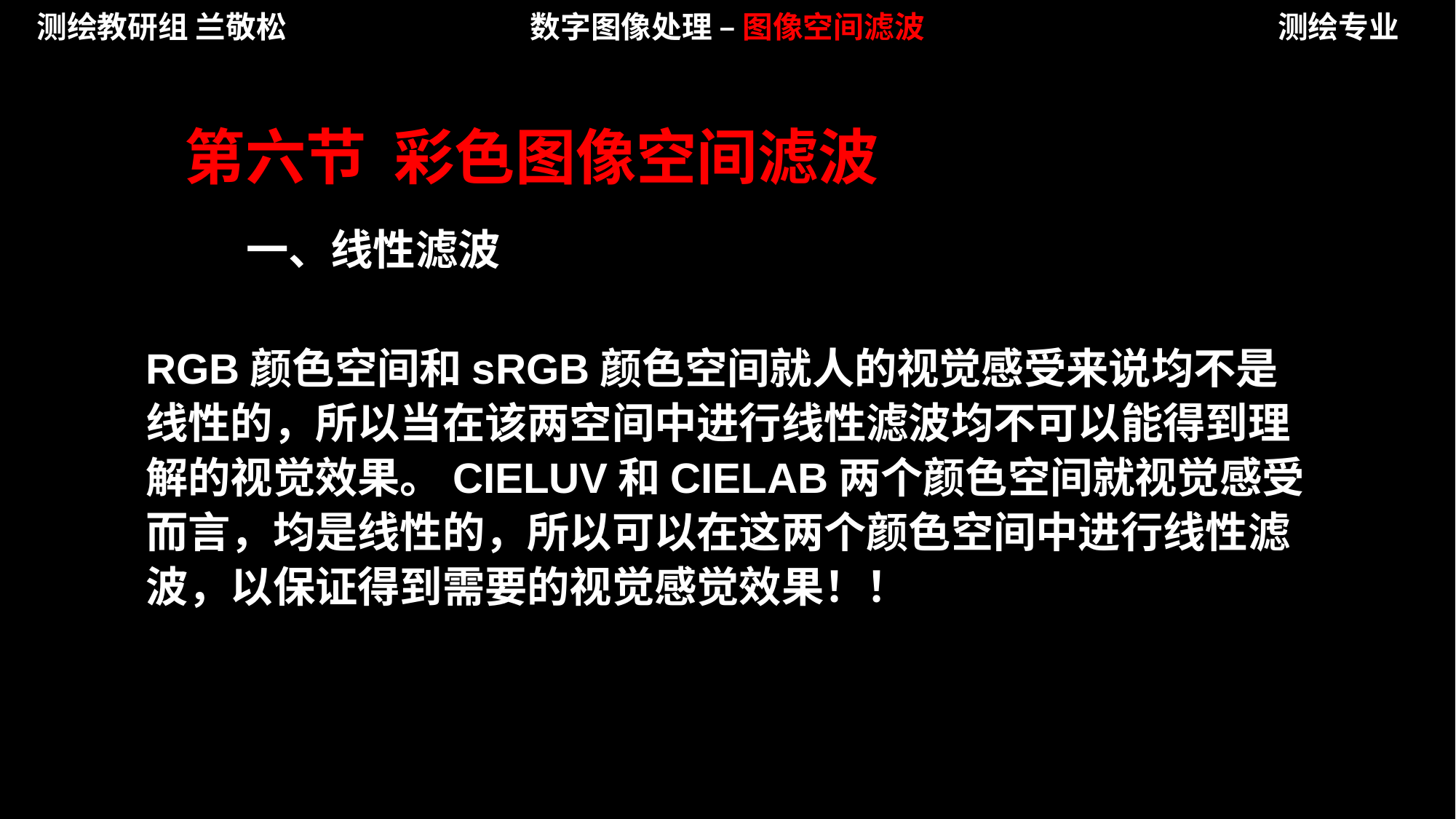

测绘教研组 兰敬松
数字图像处理 – 图像空间滤波
测绘专业
第六节  彩色图像空间滤波
一、线性滤波
RGB颜色空间和sRGB颜色空间就人的视觉感受来说均不是线性的，所以当在该两空间中进行线性滤波均不可以能得到理解的视觉效果。CIELUV和CIELAB两个颜色空间就视觉感受而言，均是线性的，所以可以在这两个颜色空间中进行线性滤波，以保证得到需要的视觉感觉效果！！